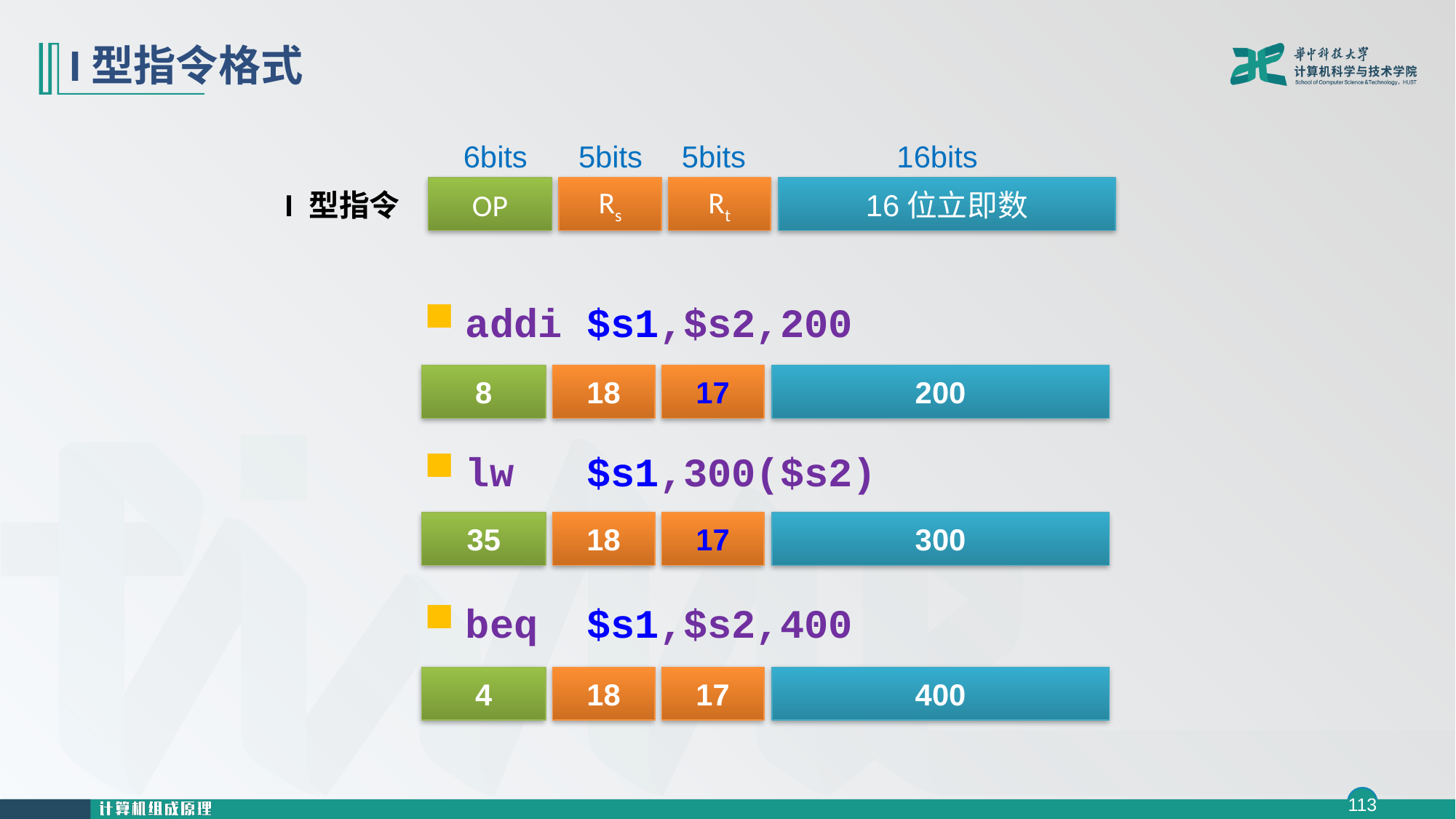

# I型指令格式
6bits
5bits
5bits
16bits
I 型指令
OP
Rs
Rt
16位立即数
addi $s1,$s2,200
8
18
17
200
lw   $s1,300($s2)
35
18
17
300
beq  $s1,$s2,400
4
18
17
400